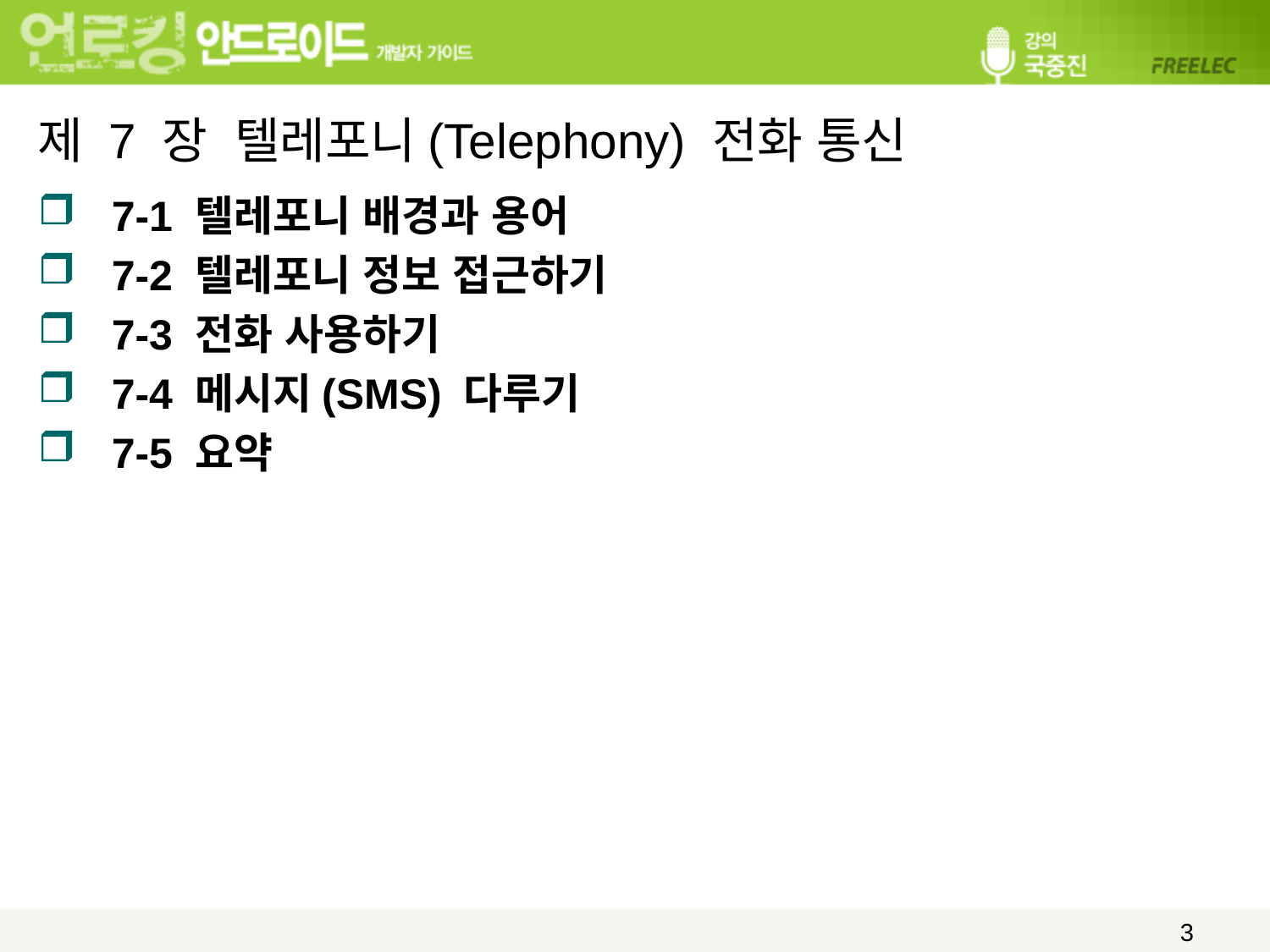

# 제 7 장  텔레포니(Telephony) 전화 통신
7-1 텔레포니 배경과 용어
7-2 텔레포니 정보 접근하기
7-3 전화 사용하기
7-4 메시지(SMS) 다루기
7-5 요약
3